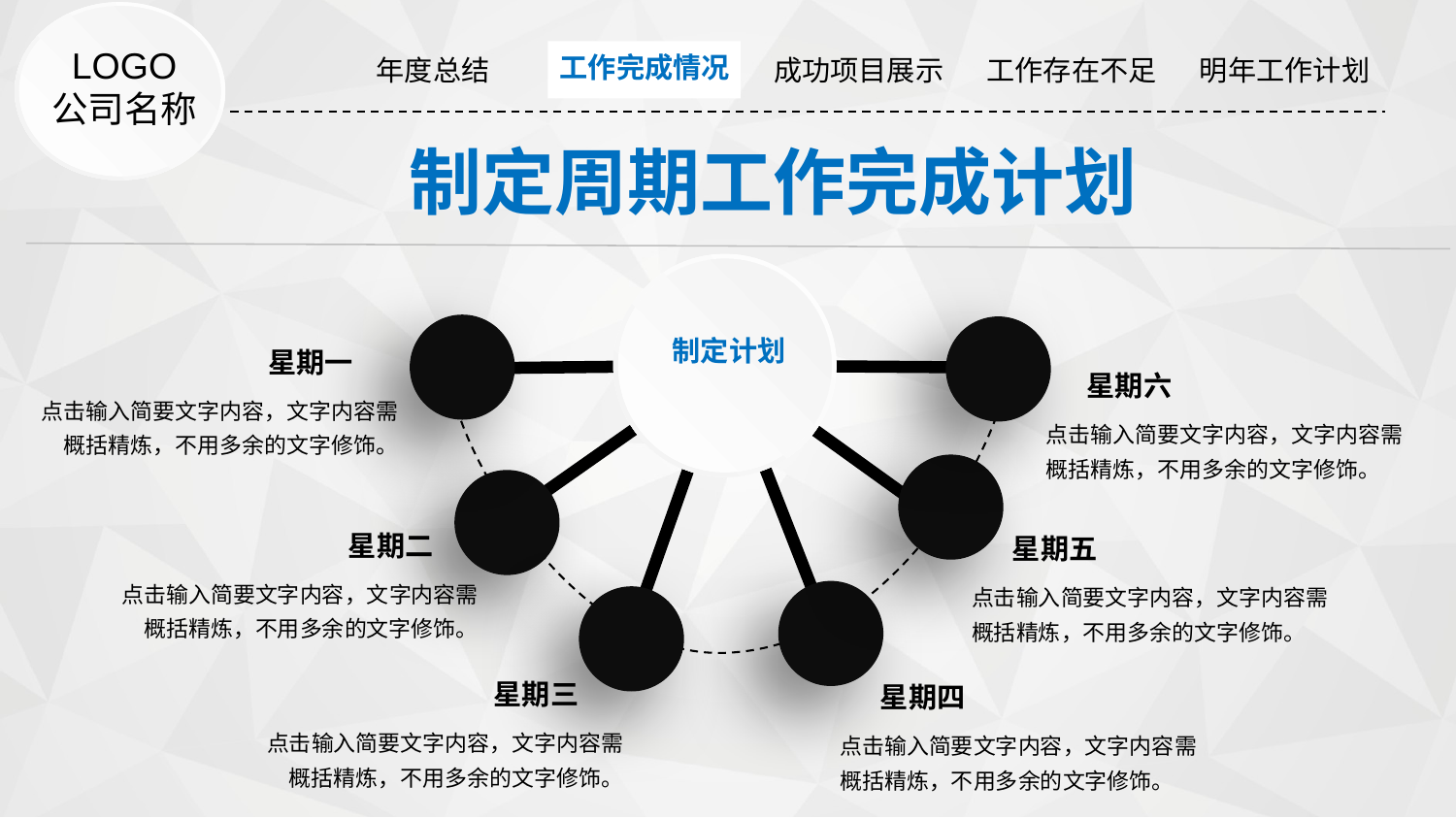

| 年度总结 | 工作完成情况 | 成功项目展示 | 工作存在不足 | 明年工作计划 |
| --- | --- | --- | --- | --- |
工作完成情况
LOGO
公司名称
制定周期工作完成计划

制定计划

星期一
星期六

点击输入简要文字内容，文字内容需概括精炼，不用多余的文字修饰。
点击输入简要文字内容，文字内容需概括精炼，不用多余的文字修饰。

星期二
星期五
点击输入简要文字内容，文字内容需概括精炼，不用多余的文字修饰。
点击输入简要文字内容，文字内容需概括精炼，不用多余的文字修饰。

星期三
星期四
点击输入简要文字内容，文字内容需概括精炼，不用多余的文字修饰。
点击输入简要文字内容，文字内容需概括精炼，不用多余的文字修饰。